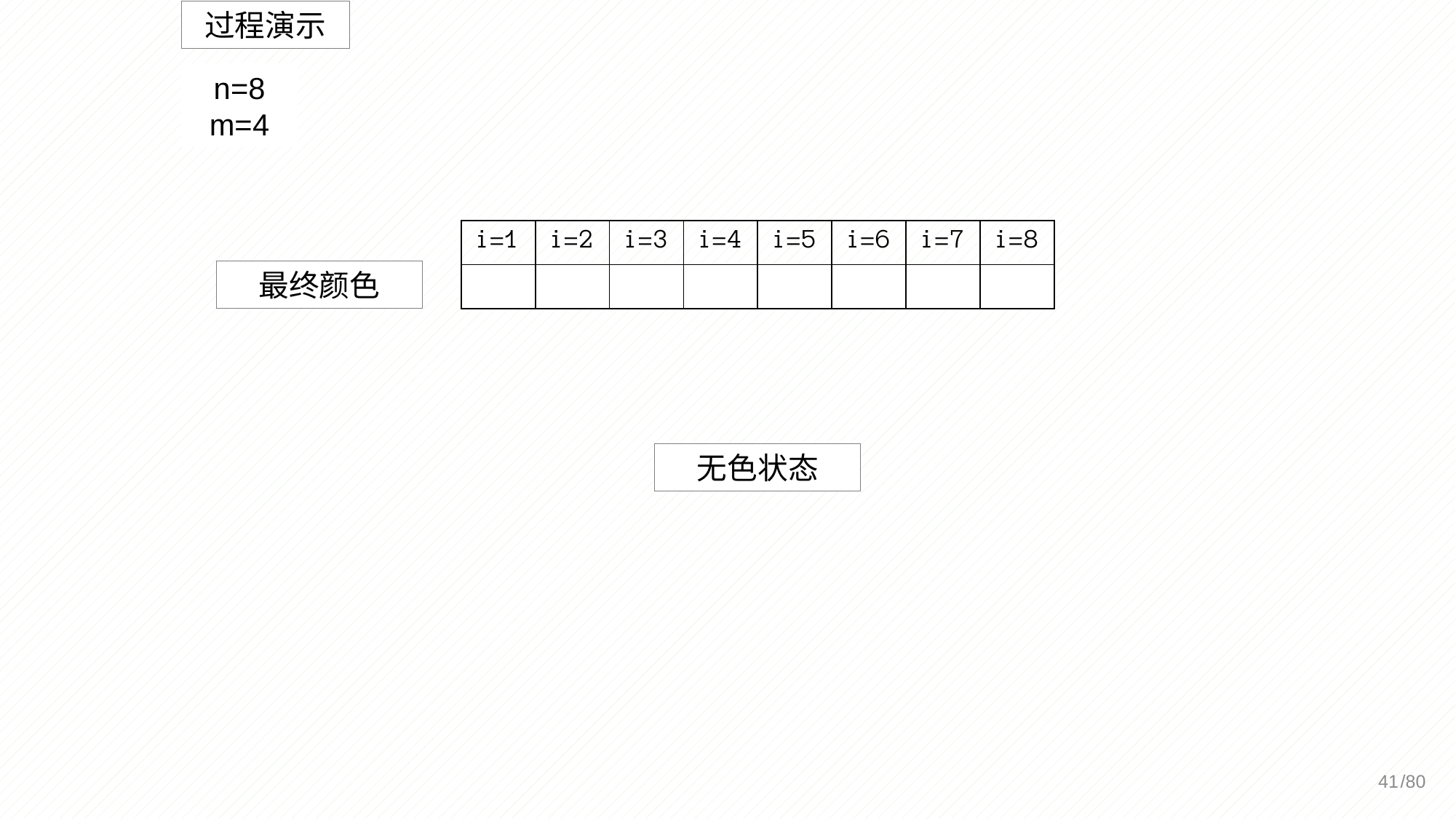

过程演示
n=8
m=4
| i=1 | i=2 | i=3 | i=4 | i=5 | i=6 | i=7 | i=8 |
| --- | --- | --- | --- | --- | --- | --- | --- |
|  |  |  |  |  |  |  |  |
最终颜色
无色状态
41